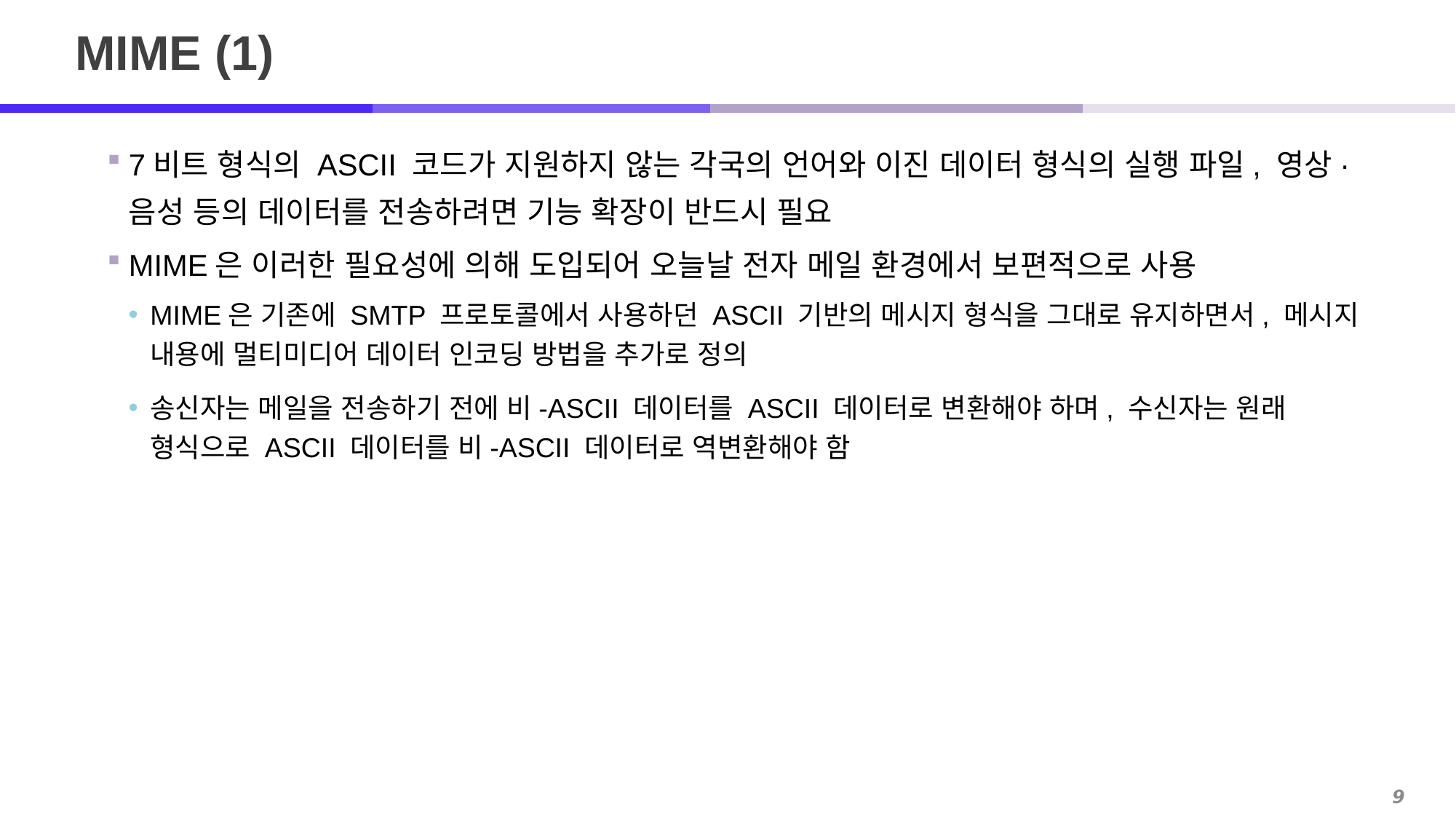

# MIME (1)
7비트 형식의 ASCII 코드가 지원하지 않는 각국의 언어와 이진 데이터 형식의 실행 파일, 영상·음성 등의 데이터를 전송하려면 기능 확장이 반드시 필요
MIME은 이러한 필요성에 의해 도입되어 오늘날 전자 메일 환경에서 보편적으로 사용
MIME은 기존에 SMTP 프로토콜에서 사용하던 ASCII 기반의 메시지 형식을 그대로 유지하면서, 메시지 내용에 멀티미디어 데이터 인코딩 방법을 추가로 정의
송신자는 메일을 전송하기 전에 비-ASCII 데이터를 ASCII 데이터로 변환해야 하며, 수신자는 원래 형식으로 ASCII 데이터를 비-ASCII 데이터로 역변환해야 함